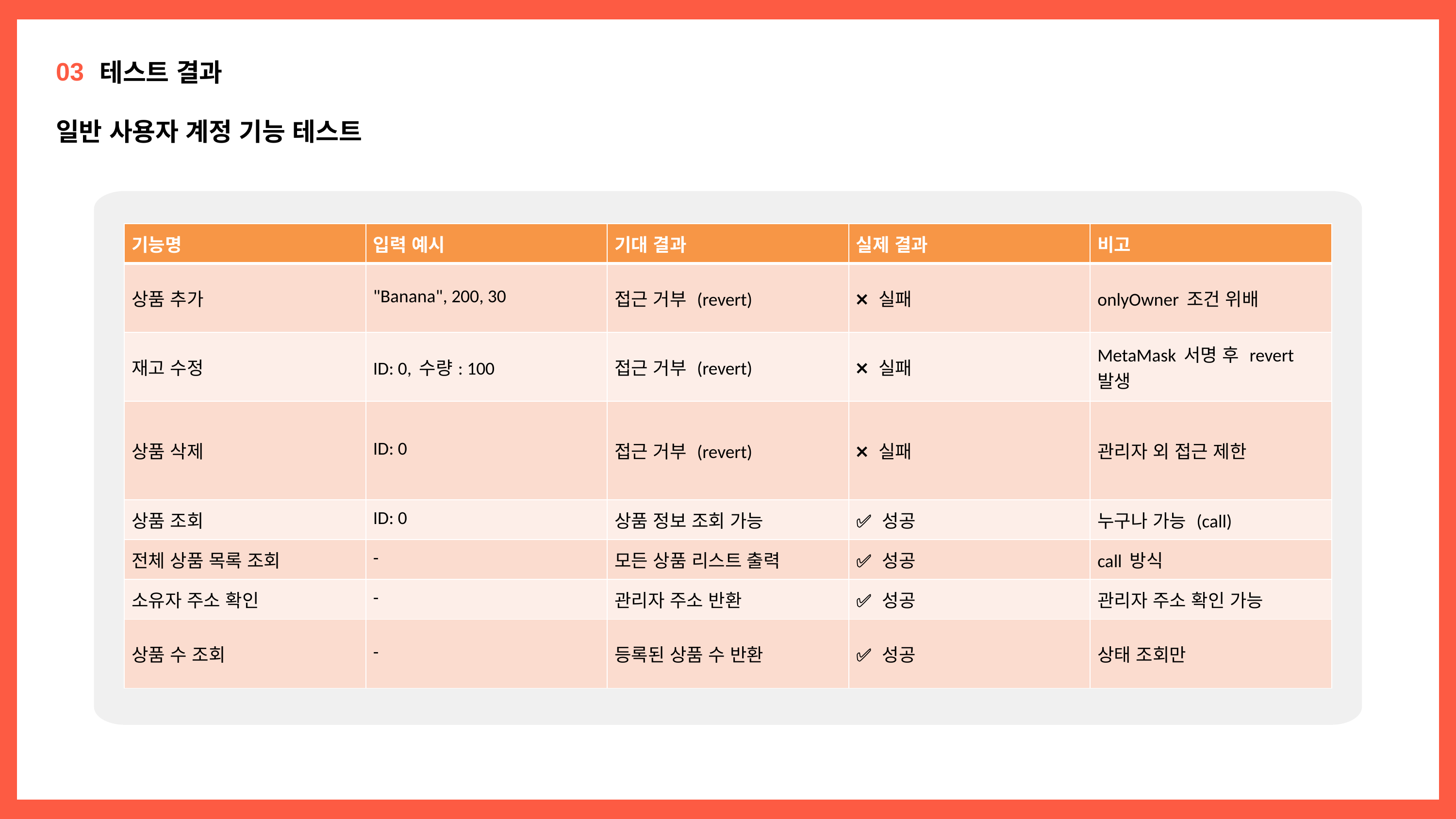

03
테스트 결과
일반 사용자 계정 기능 테스트

| 기능명 | 입력 예시 | 기대 결과 | 실제 결과 | 비고 |
| --- | --- | --- | --- | --- |
| 상품 추가 | "Banana", 200, 30 | 접근 거부 (revert) | ❌ 실패 | onlyOwner 조건 위배 |
| 재고 수정 | ID: 0, 수량: 100 | 접근 거부 (revert) | ❌ 실패 | MetaMask 서명 후 revert 발생 |
| 상품 삭제 | ID: 0 | 접근 거부 (revert) | ❌ 실패 | 관리자 외 접근 제한 |
| 상품 조회 | ID: 0 | 상품 정보 조회 가능 | ✅ 성공 | 누구나 가능 (call) |
| 전체 상품 목록 조회 | - | 모든 상품 리스트 출력 | ✅ 성공 | call 방식 |
| 소유자 주소 확인 | - | 관리자 주소 반환 | ✅ 성공 | 관리자 주소 확인 가능 |
| 상품 수 조회 | - | 등록된 상품 수 반환 | ✅ 성공 | 상태 조회만 |